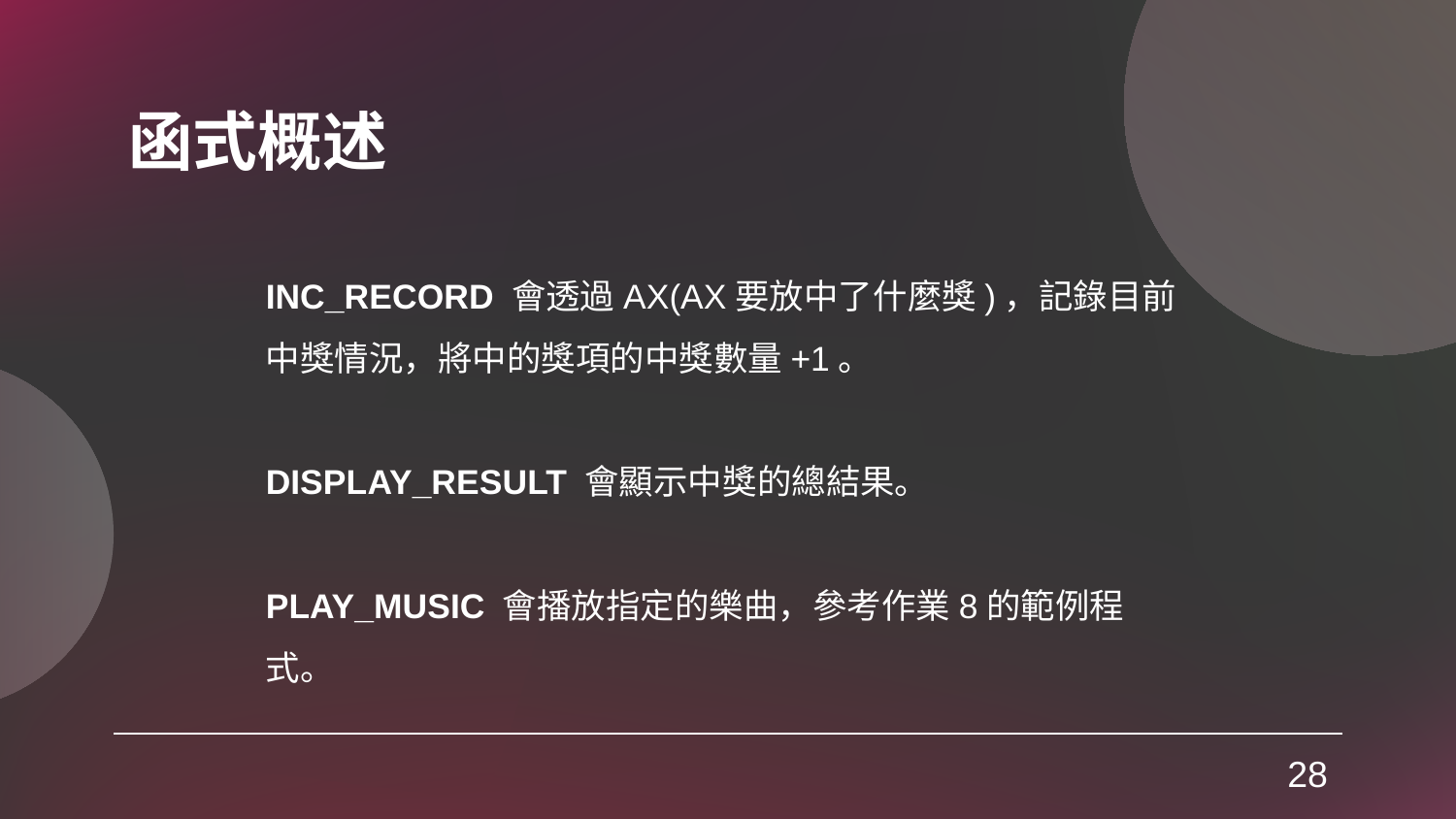

# 函式概述
INC_RECORD 會透過AX(AX要放中了什麼獎)，記錄目前中獎情況，將中的獎項的中獎數量+1。

DISPLAY_RESULT 會顯示中獎的總結果。

PLAY_MUSIC 會播放指定的樂曲，參考作業8的範例程式。
28